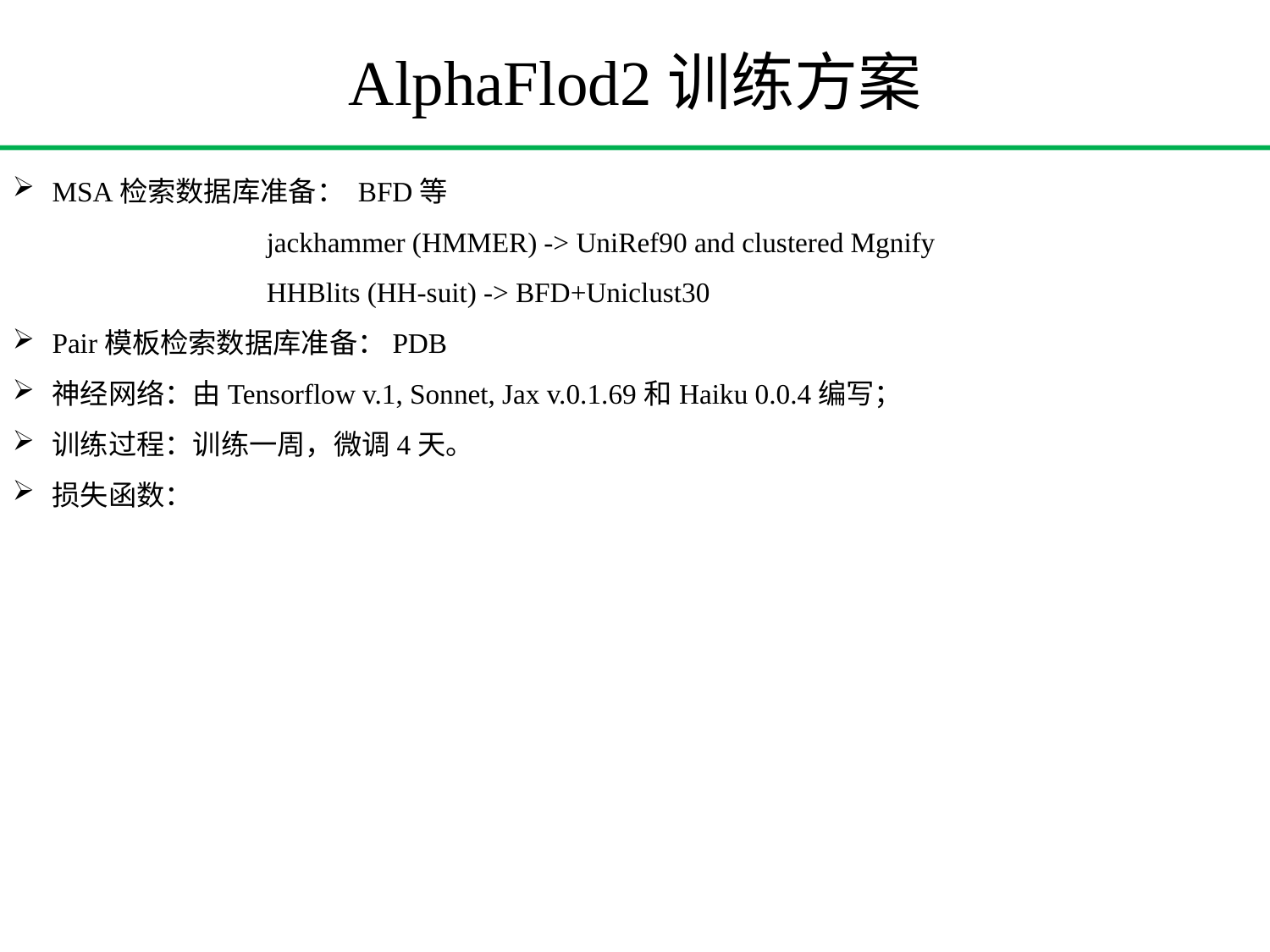

AlphaFlod2训练方案

MSA检索数据库准备： BFD等
 		jackhammer (HMMER) -> UniRef90 and clustered Mgnify
		HHBlits (HH-suit) -> BFD+Uniclust30
Pair模板检索数据库准备：PDB
神经网络：由Tensorflow v.1, Sonnet, Jax v.0.1.69和Haiku 0.0.4编写；
训练过程：训练一周，微调4天。
损失函数：